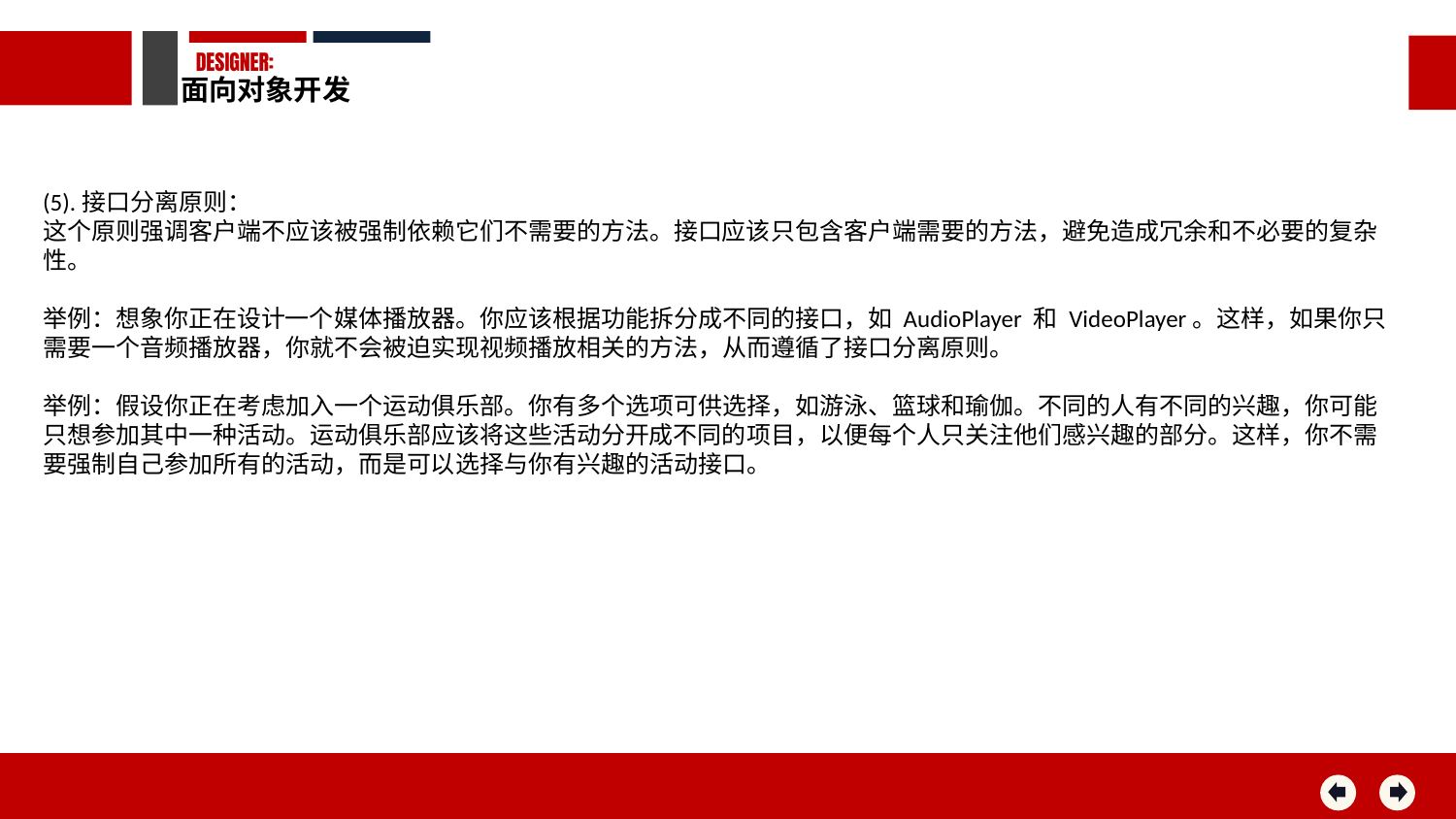

DESIGNER:
面向对象开发
(5).接口分离原则：
这个原则强调客户端不应该被强制依赖它们不需要的方法。接口应该只包含客户端需要的方法，避免造成冗余和不必要的复杂性。

举例：想象你正在设计一个媒体播放器。你应该根据功能拆分成不同的接口，如 AudioPlayer 和 VideoPlayer。这样，如果你只需要一个音频播放器，你就不会被迫实现视频播放相关的方法，从而遵循了接口分离原则。

举例：假设你正在考虑加入一个运动俱乐部。你有多个选项可供选择，如游泳、篮球和瑜伽。不同的人有不同的兴趣，你可能只想参加其中一种活动。运动俱乐部应该将这些活动分开成不同的项目，以便每个人只关注他们感兴趣的部分。这样，你不需要强制自己参加所有的活动，而是可以选择与你有兴趣的活动接口。